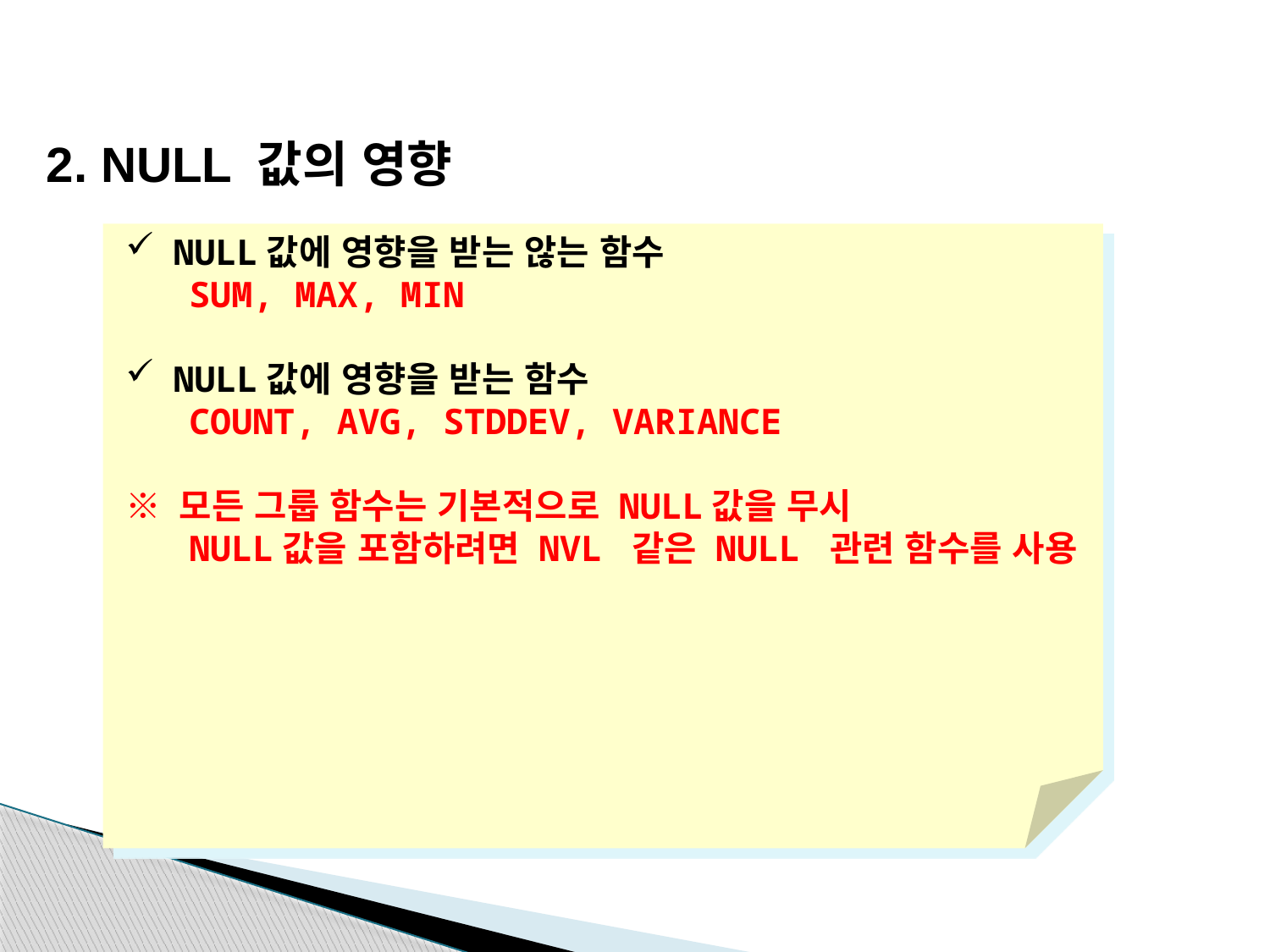

2. NULL 값의 영향
NULL값에 영향을 받는 않는 함수
   SUM, MAX, MIN

NULL값에 영향을 받는 함수
   COUNT, AVG, STDDEV, VARIANCE

※ 모든 그룹 함수는 기본적으로 NULL값을 무시
   NULL값을 포함하려면 NVL 같은 NULL 관련 함수를 사용